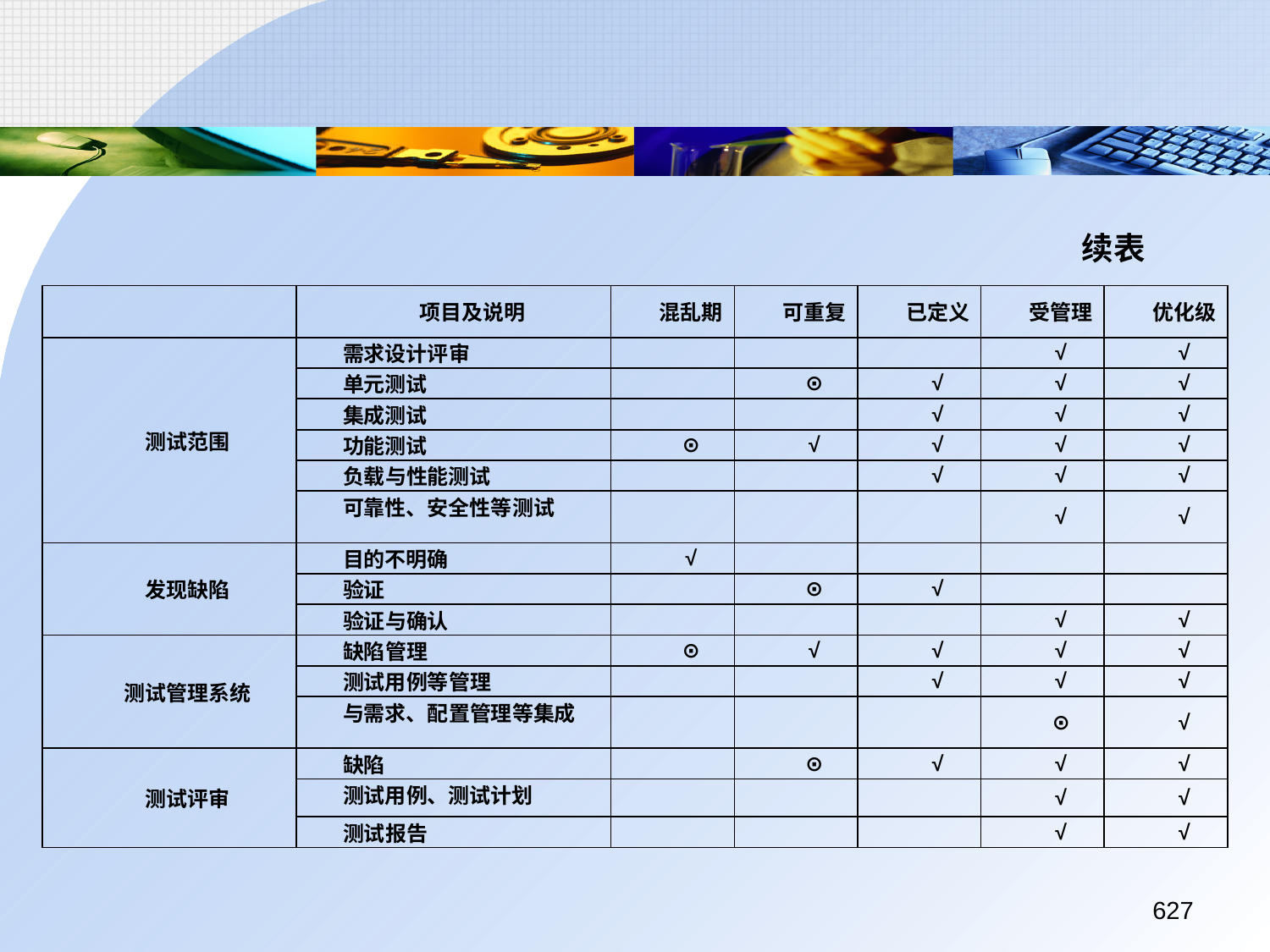

续表
|  | 项目及说明 | 混乱期 | 可重复 | 已定义 | 受管理 | 优化级 |
| --- | --- | --- | --- | --- | --- | --- |
| 测试范围 | 需求设计评审 |  |  |  | √ | √ |
|  | 单元测试 |  | ⊙ | √ | √ | √ |
|  | 集成测试 |  |  | √ | √ | √ |
|  | 功能测试 | ⊙ | √ | √ | √ | √ |
|  | 负载与性能测试 |  |  | √ | √ | √ |
|  | 可靠性、安全性等测试 |  |  |  | √ | √ |
| 发现缺陷 | 目的不明确 | √ |  |  |  |  |
|  | 验证 |  | ⊙ | √ |  |  |
|  | 验证与确认 |  |  |  | √ | √ |
| 测试管理系统 | 缺陷管理 | ⊙ | √ | √ | √ | √ |
|  | 测试用例等管理 |  |  | √ | √ | √ |
|  | 与需求、配置管理等集成 |  |  |  | ⊙ | √ |
| 测试评审 | 缺陷 |  | ⊙ | √ | √ | √ |
|  | 测试用例、测试计划 |  |  |  | √ | √ |
|  | 测试报告 |  |  |  | √ | √ |
627